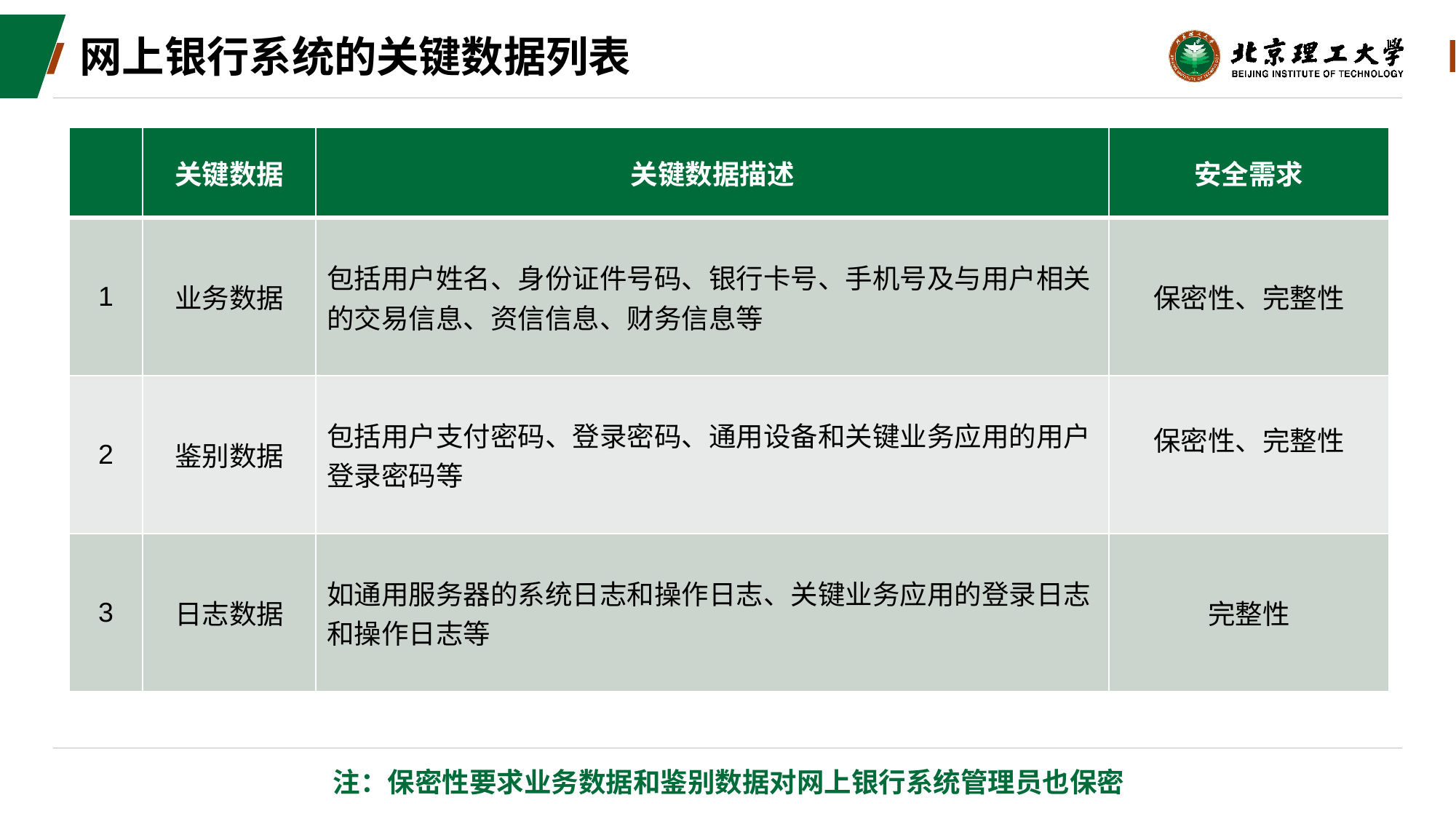

# 网上银行系统的关键数据列表
|  | 关键数据 | 关键数据描述 | 安全需求 |
| --- | --- | --- | --- |
| 1 | 业务数据 | 包括用户姓名、身份证件号码、银行卡号、手机号及与用户相关的交易信息、资信信息、财务信息等 | 保密性、完整性 |
| 2 | 鉴别数据 | 包括用户支付密码、登录密码、通用设备和关键业务应用的用户登录密码等 | 保密性、完整性 |
| 3 | 日志数据 | 如通用服务器的系统日志和操作日志、关键业务应用的登录日志和操作日志等 | 完整性 |
注：保密性要求业务数据和鉴别数据对网上银行系统管理员也保密